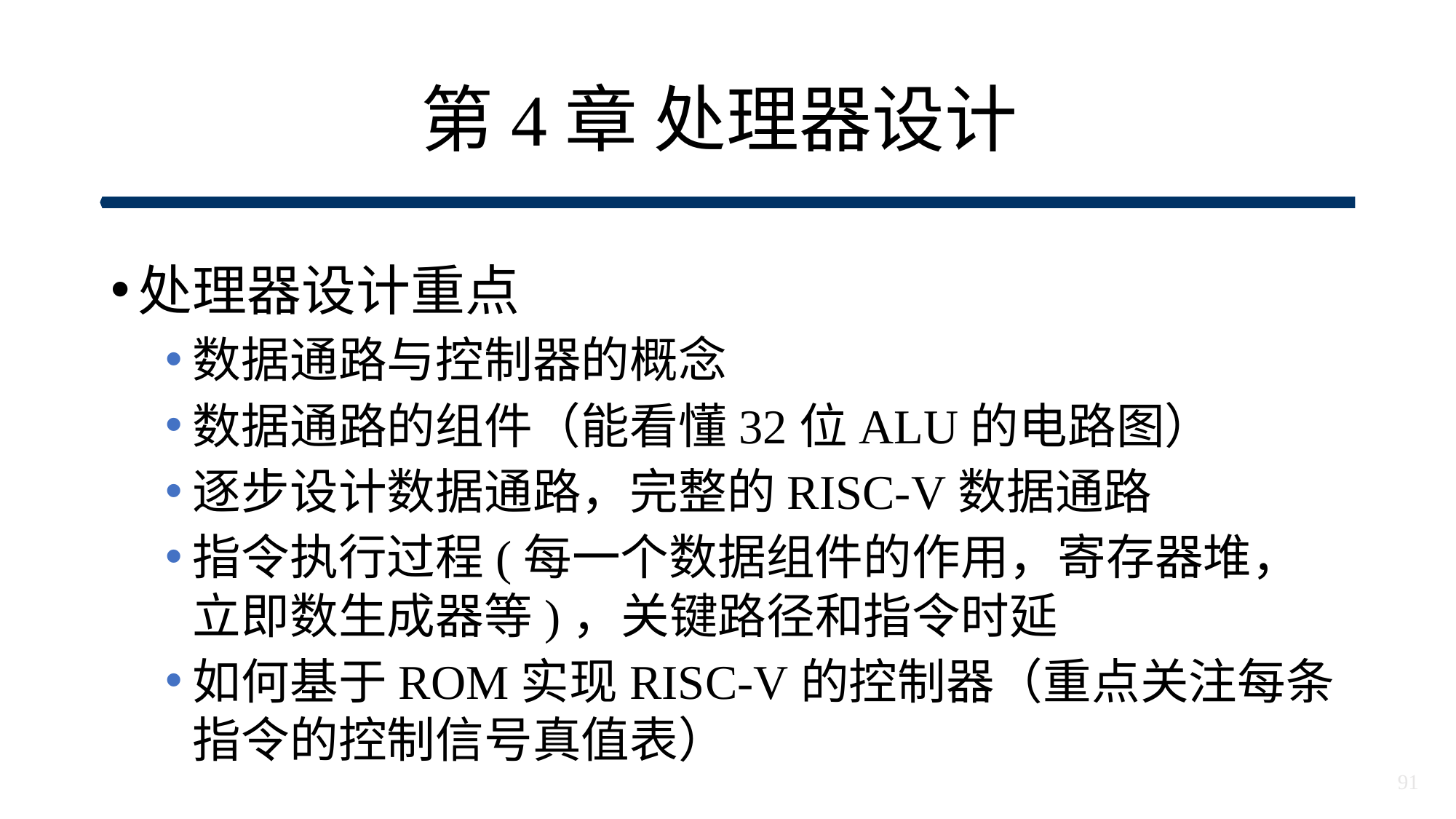

# 第4章 处理器设计
处理器设计重点
数据通路与控制器的概念
数据通路的组件（能看懂32位ALU的电路图）
逐步设计数据通路，完整的RISC-V数据通路
指令执行过程(每一个数据组件的作用，寄存器堆，立即数生成器等)，关键路径和指令时延
如何基于ROM实现RISC-V的控制器（重点关注每条指令的控制信号真值表）

91